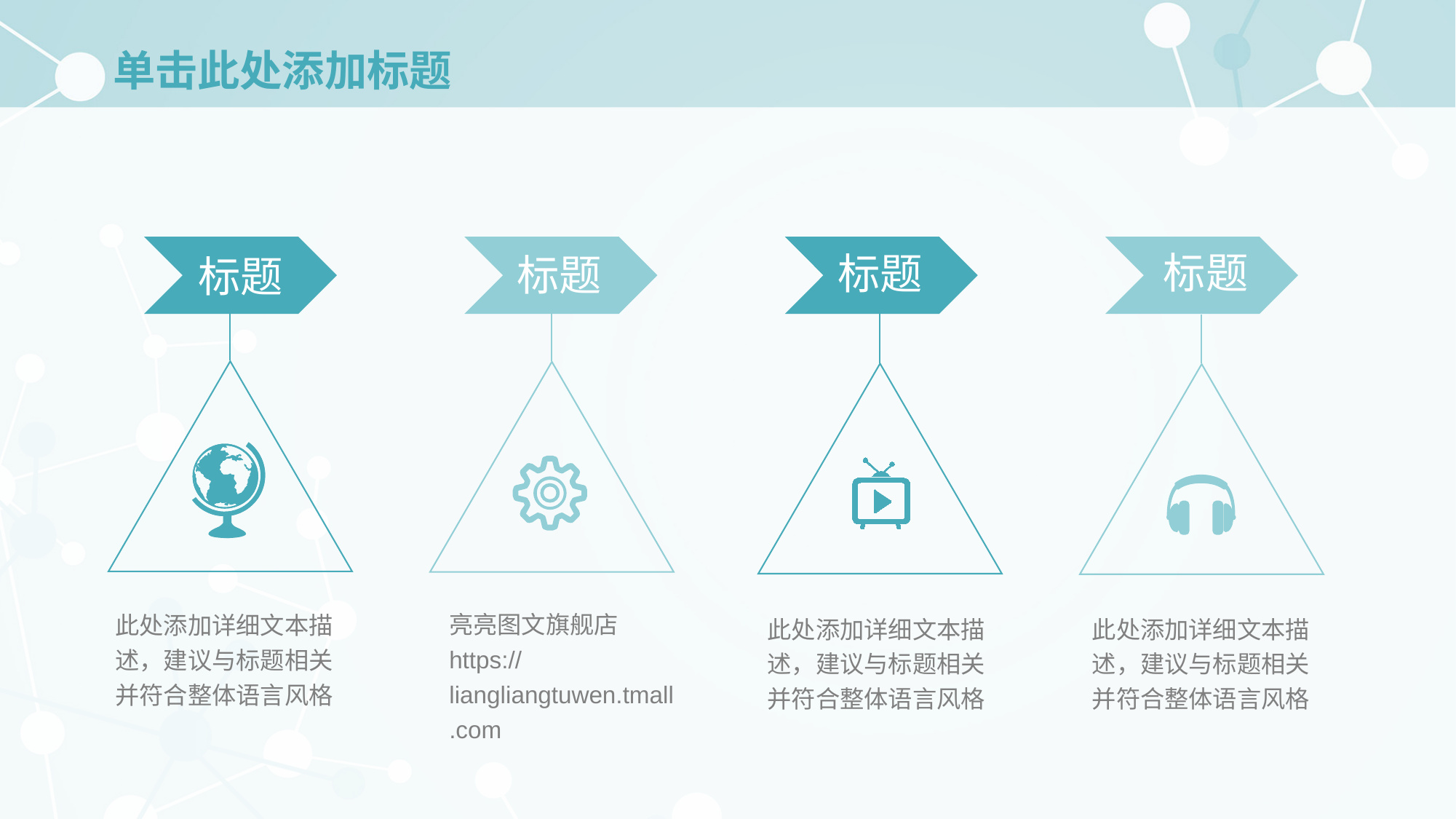

# 单击此处添加标题

标题

标题

标题

标题

亮亮图文旗舰店
https://liangliangtuwen.tmall.com
此处添加详细文本描述，建议与标题相关并符合整体语言风格
此处添加详细文本描述，建议与标题相关并符合整体语言风格
此处添加详细文本描述，建议与标题相关并符合整体语言风格